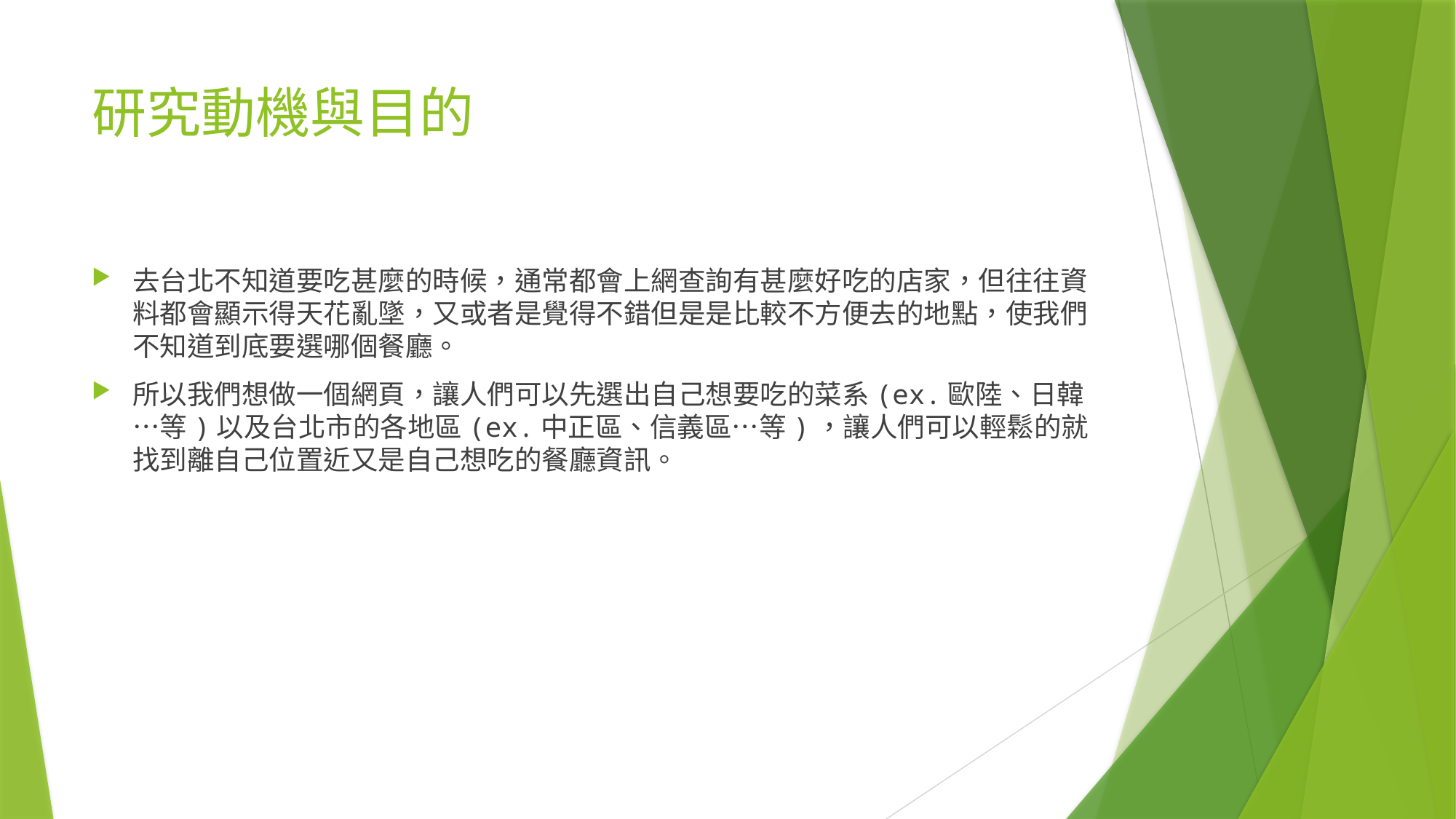

# 研究動機與目的
去台北不知道要吃甚麼的時候，通常都會上網查詢有甚麼好吃的店家，但往往資料都會顯示得天花亂墜，又或者是覺得不錯但是是比較不方便去的地點，使我們不知道到底要選哪個餐廳。
所以我們想做一個網頁，讓人們可以先選出自己想要吃的菜系(ex.歐陸、日韓…等)以及台北市的各地區(ex.中正區、信義區…等)，讓人們可以輕鬆的就找到離自己位置近又是自己想吃的餐廳資訊。